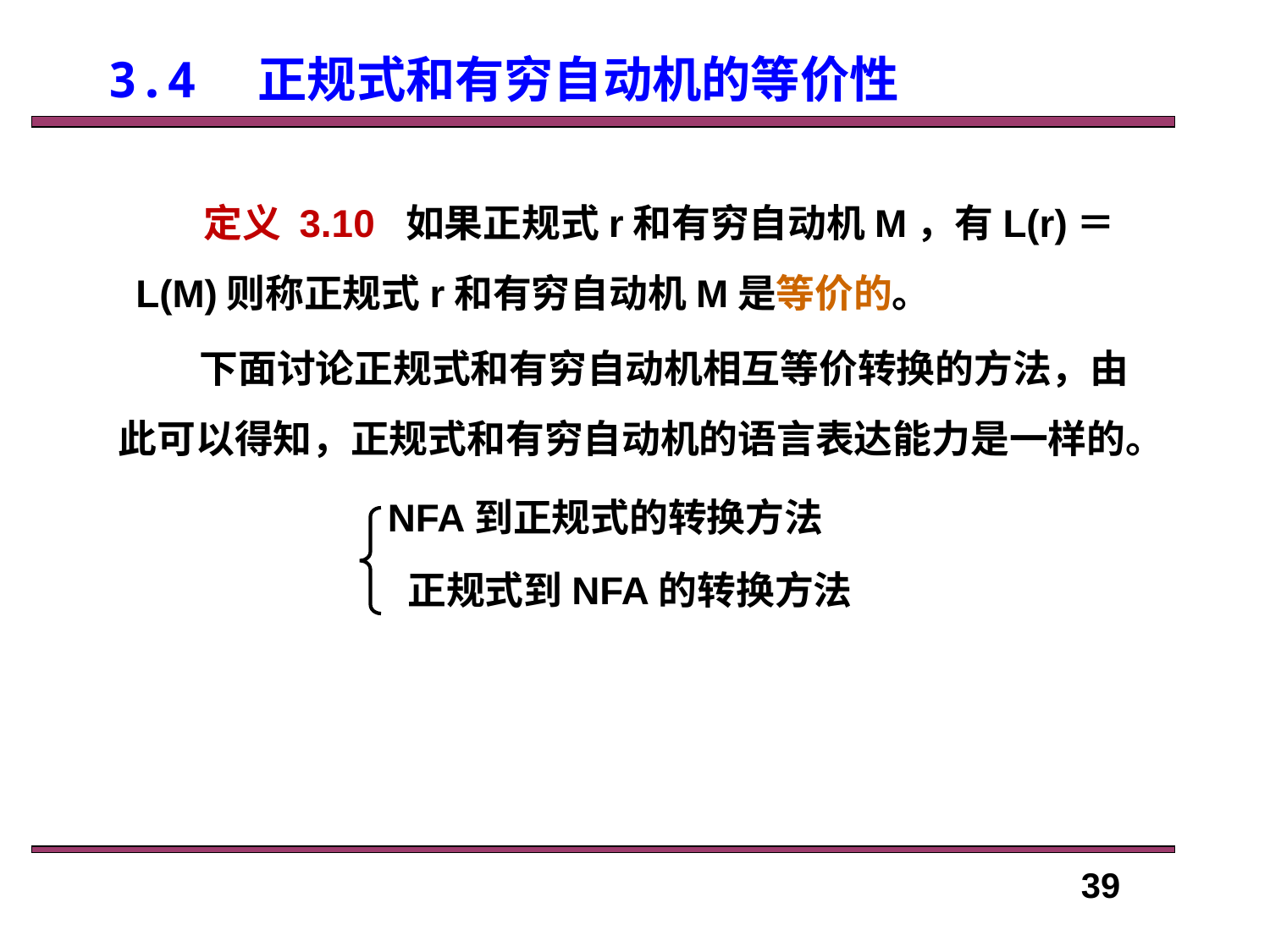

# 3.4　正规式和有穷自动机的等价性
定义 3.10  如果正规式r和有穷自动机M，有L(r)＝L(M)则称正规式r和有穷自动机M是等价的。
下面讨论正规式和有穷自动机相互等价转换的方法，由此可以得知，正规式和有穷自动机的语言表达能力是一样的。
NFA到正规式的转换方法

正规式到NFA的转换方法
39